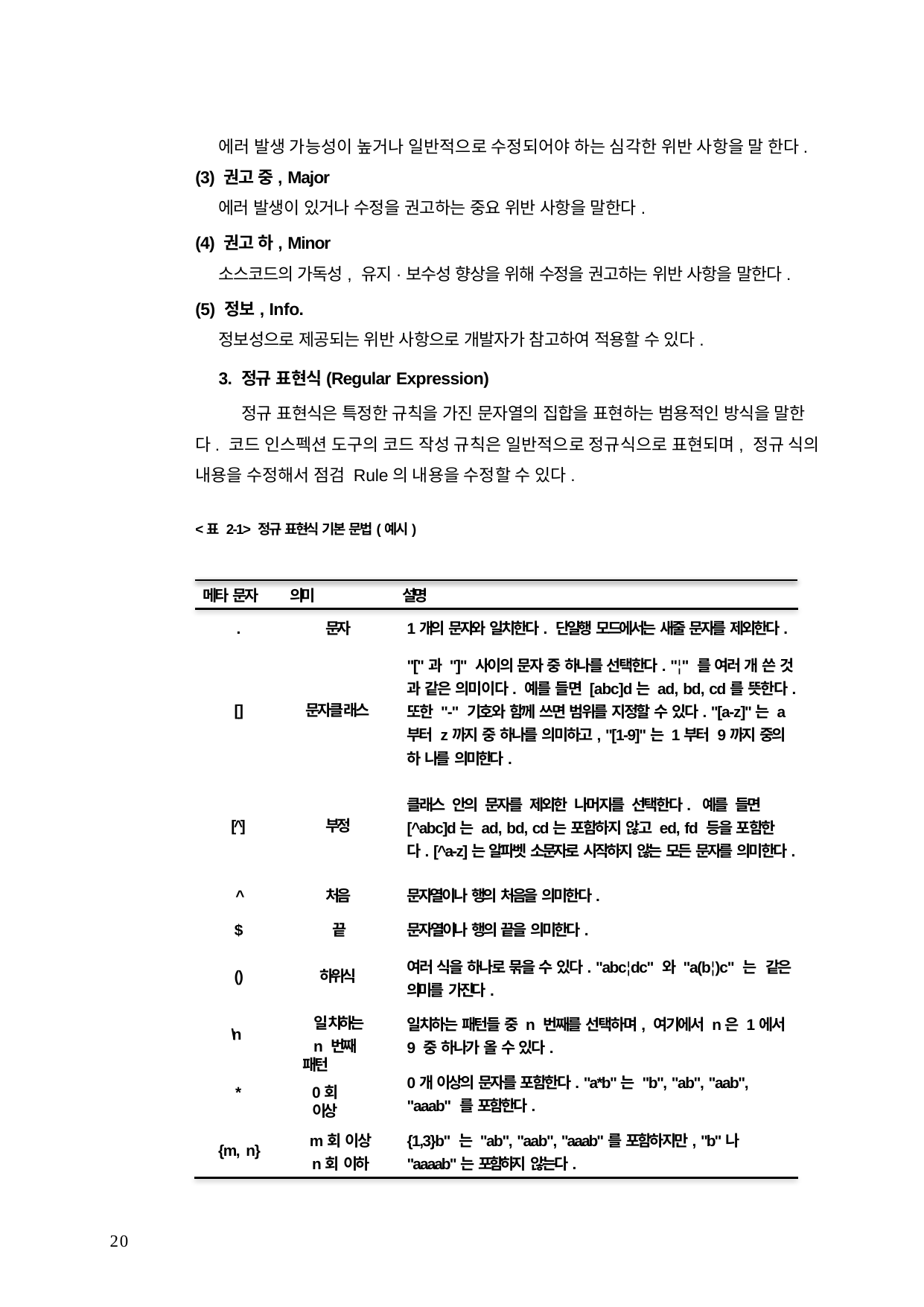

에러 발생 가능성이 높거나 일반적으로 수정되어야 하는 심각한 위반 사항을 말 한다.

(3) 권고 중, Major

에러 발생이 있거나 수정을 권고하는 중요 위반 사항을 말한다.

(4) 권고 하, Minor

소스코드의 가독성, 유지·보수성 향상을 위해 수정을 권고하는 위반 사항을 말한다.

(5) 정보, Info.

정보성으로 제공되는 위반 사항으로 개발자가 참고하여 적용할 수 있다.

3. 정규 표현식(Regular Expression)
정규 표현식은 특정한 규칙을 가진 문자열의 집합을 표현하는 범용적인 방식을 말한 다. 코드 인스펙션 도구의 코드 작성 규칙은 일반적으로 정규식으로 표현되며, 정규 식의 내용을 수정해서 점검 Rule의 내용을 수정할 수 있다.

<표 2-1> 정규 표현식 기본 문법(예시)

메타 문자	의미	설명

.	문자	1개의 문자와 일치한다. 단일행 모드에서는 새줄 문자를 제외한다.
"["과 "]" 사이의 문자 중 하나를 선택한다. "¦" 를 여러 개 쓴 것 과 같은 의미이다. 예를 들면 [abc]d는 ad, bd, cd를 뜻한다. 또한 "-" 기호와 함께 쓰면 범위를 지정할 수 있다. "[a-z]"는 a 부터 z까지 중 하나를 의미하고, "[1-9]"는 1부터 9까지 중의 하 나를 의미한다.
[]
문자클래스
클래스  안의  문자를  제외한  나머지를  선택한다.  예를  들면 [^abc]d는 ad, bd, cd는 포함하지 않고 ed, fd 등을 포함한다. [^a-z]는 알파벳 소문자로 시작하지 않는 모든 문자를 의미한다.
[^]
부정
^	처음	문자열이나 행의 처음을 의미한다.
$	끝	문자열이나 행의 끝을 의미한다.
여러 식을 하나로 묶을 수 있다. "abc¦dc" 와 "a(b¦)c" 는   같은 의미를 가진다.
()
하위식
일치하는 패턴들 중 n 번째를 선택하며, 여기에서 n은 1에서 9 중 하나가 올 수 있다.
일치하는
n 번째 패턴
\n
0개 이상의 문자를 포함한다. "a*b"는 "b", "ab", "aab", "aaab" 를 포함한다.
*
0회 이상
m회 이상 n회 이하
{1,3}b" 는 "ab", "aab", "aaab"를 포함하지만, "b"나 "aaaab"는 포함하지 않는다.
{m, n}

20